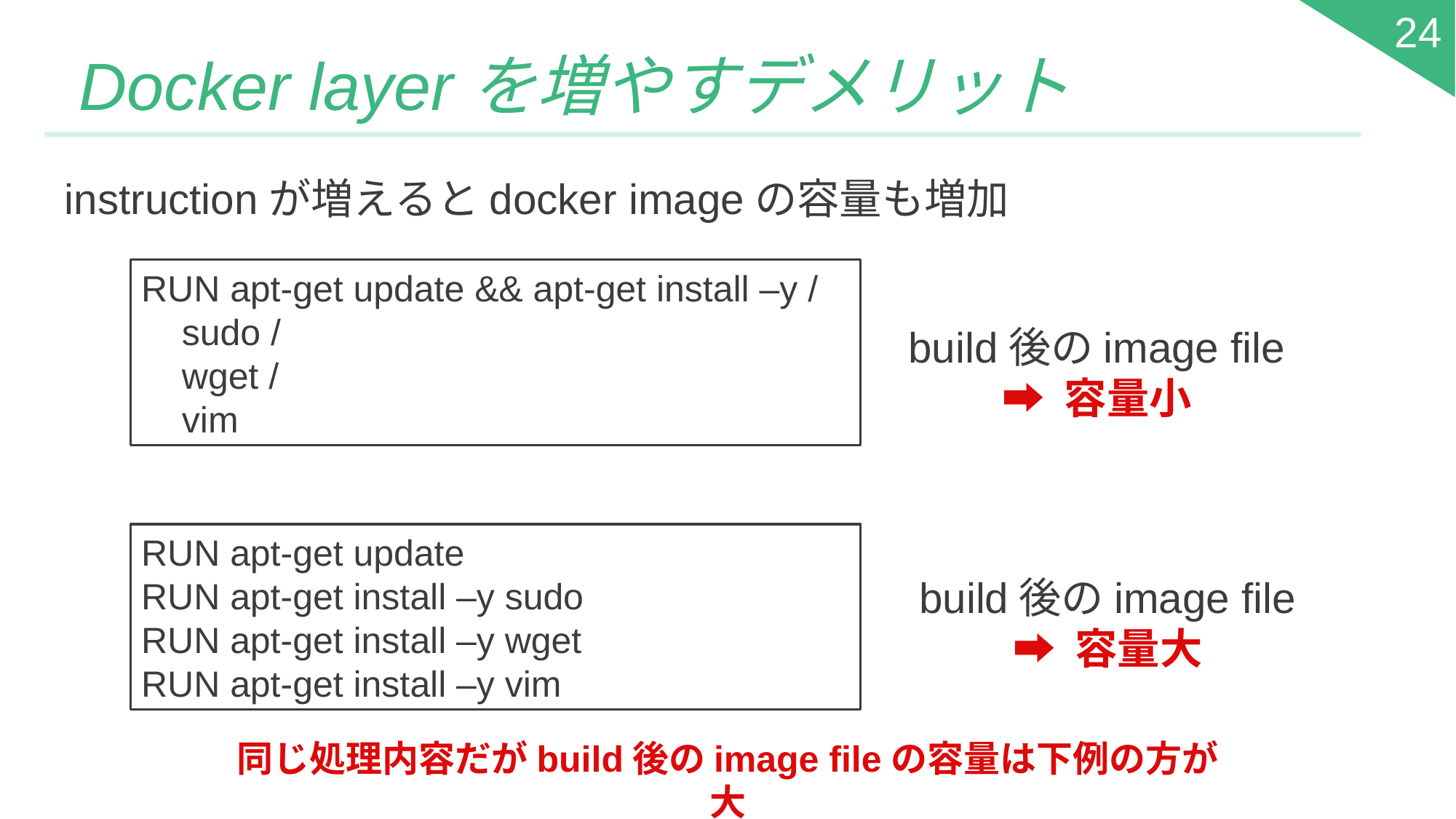

24
# Docker layerを増やすデメリット
instructionが増えるとdocker imageの容量も増加
RUN apt-get update && apt-get install –y /
    sudo /
    wget /
    vim
build後のimage file
➡ 容量小
RUN apt-get update
RUN apt-get install –y sudo
RUN apt-get install –y wget
RUN apt-get install –y vim
build後のimage file
➡ 容量大
同じ処理内容だがbuild後のimage fileの容量は下例の方が大